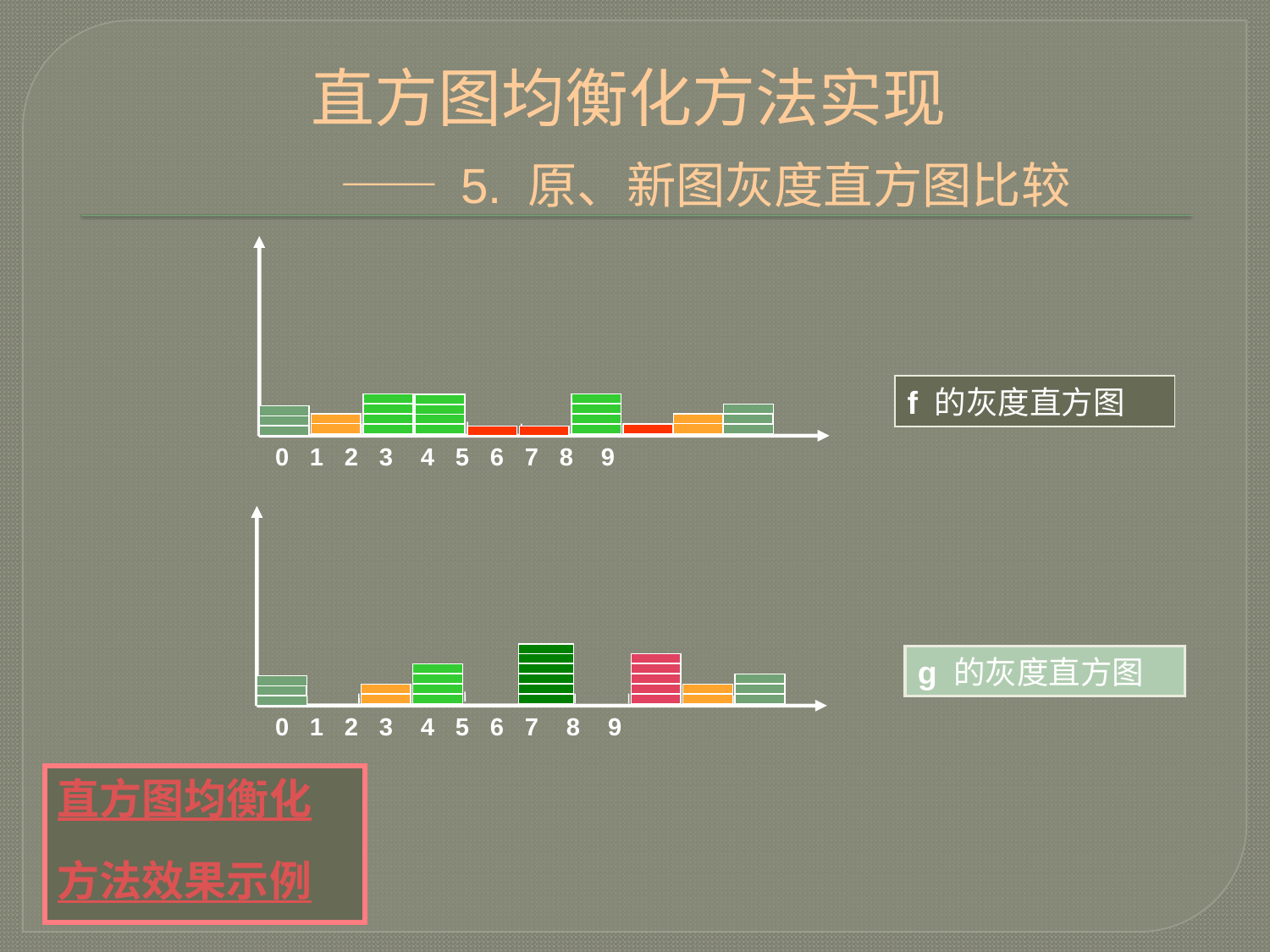

# 直方图均衡化方法实现 —— 5. 原、新图灰度直方图比较

 0   1   2   3    4   5   6   7   8    9
f 的灰度直方图

 0   1   2   3    4   5   6   7    8    9
g 的灰度直方图
直方图均衡化
方法效果示例